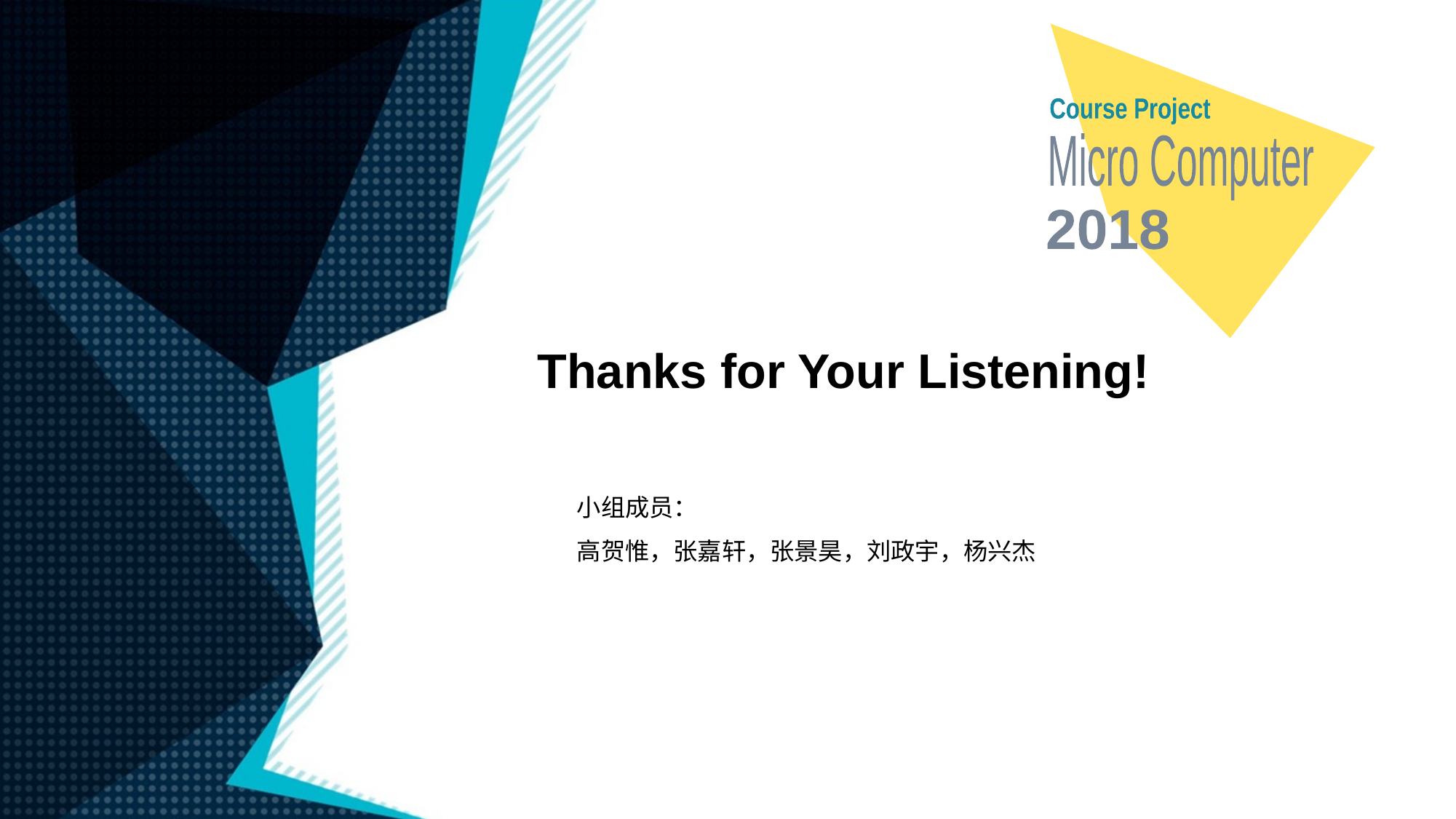

Course Project
Micro Computer
2018
Thanks for Your Listening!
小组成员：
高贺惟，张嘉轩，张景昊，刘政宇，杨兴杰